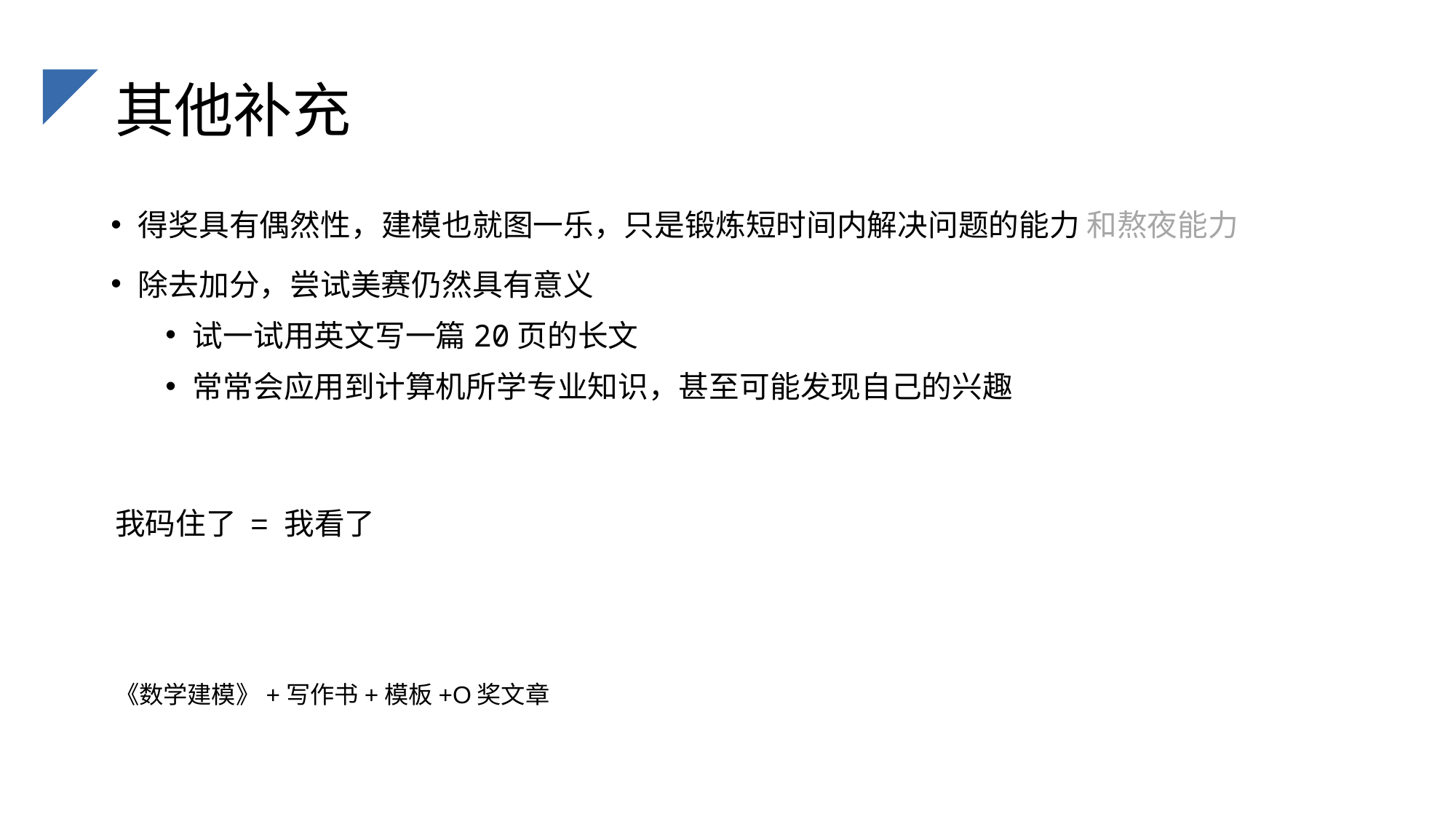

# 其他补充
得奖具有偶然性，建模也就图一乐，只是锻炼短时间内解决问题的能力 和熬夜能力
除去加分，尝试美赛仍然具有意义
试一试用英文写一篇20页的长文
常常会应用到计算机所学专业知识，甚至可能发现自己的兴趣

我码住了 = 我看了

《数学建模》+写作书+模板+O奖文章